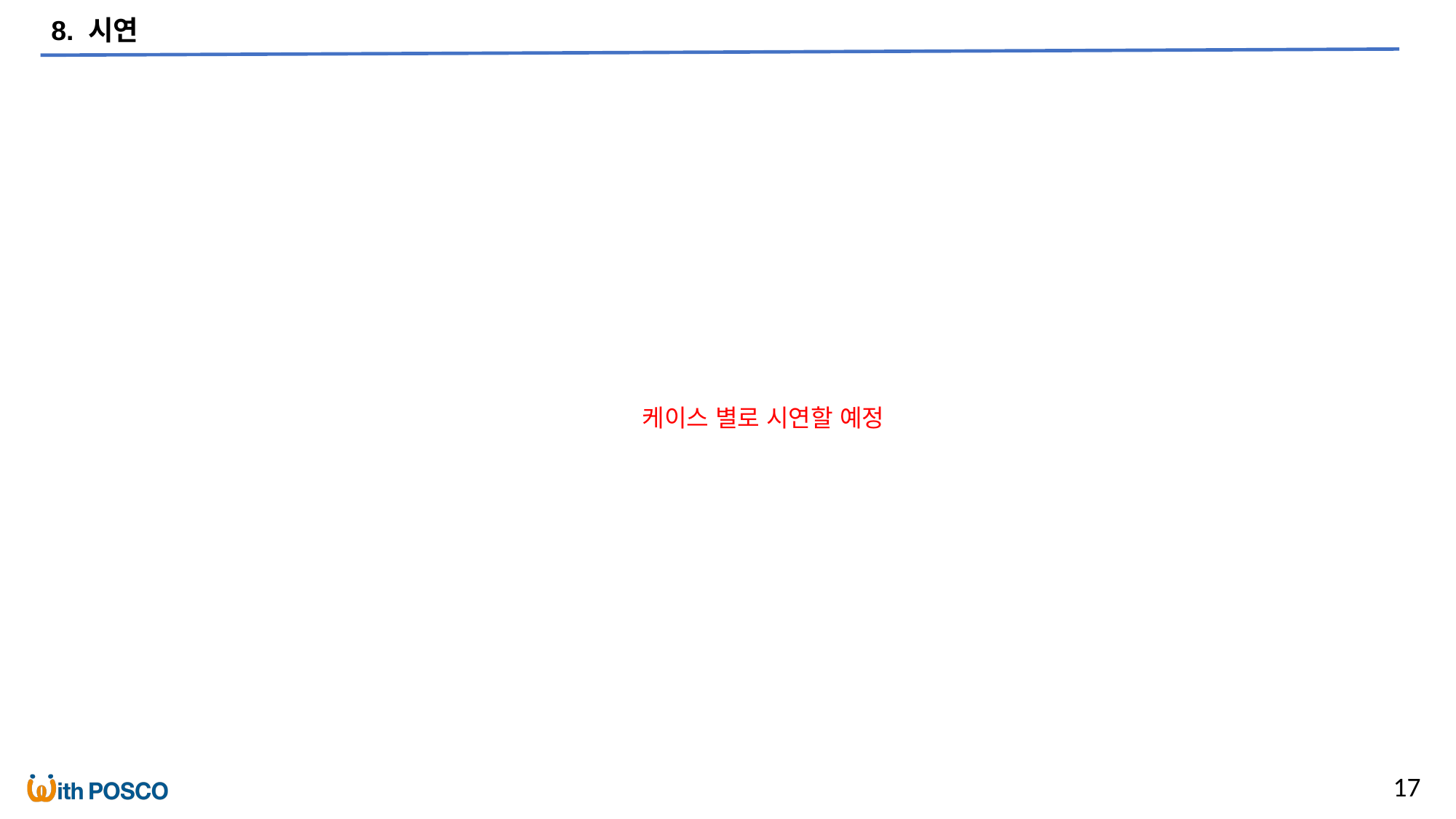

8. 시연

케이스 별로 시연할 예정
17